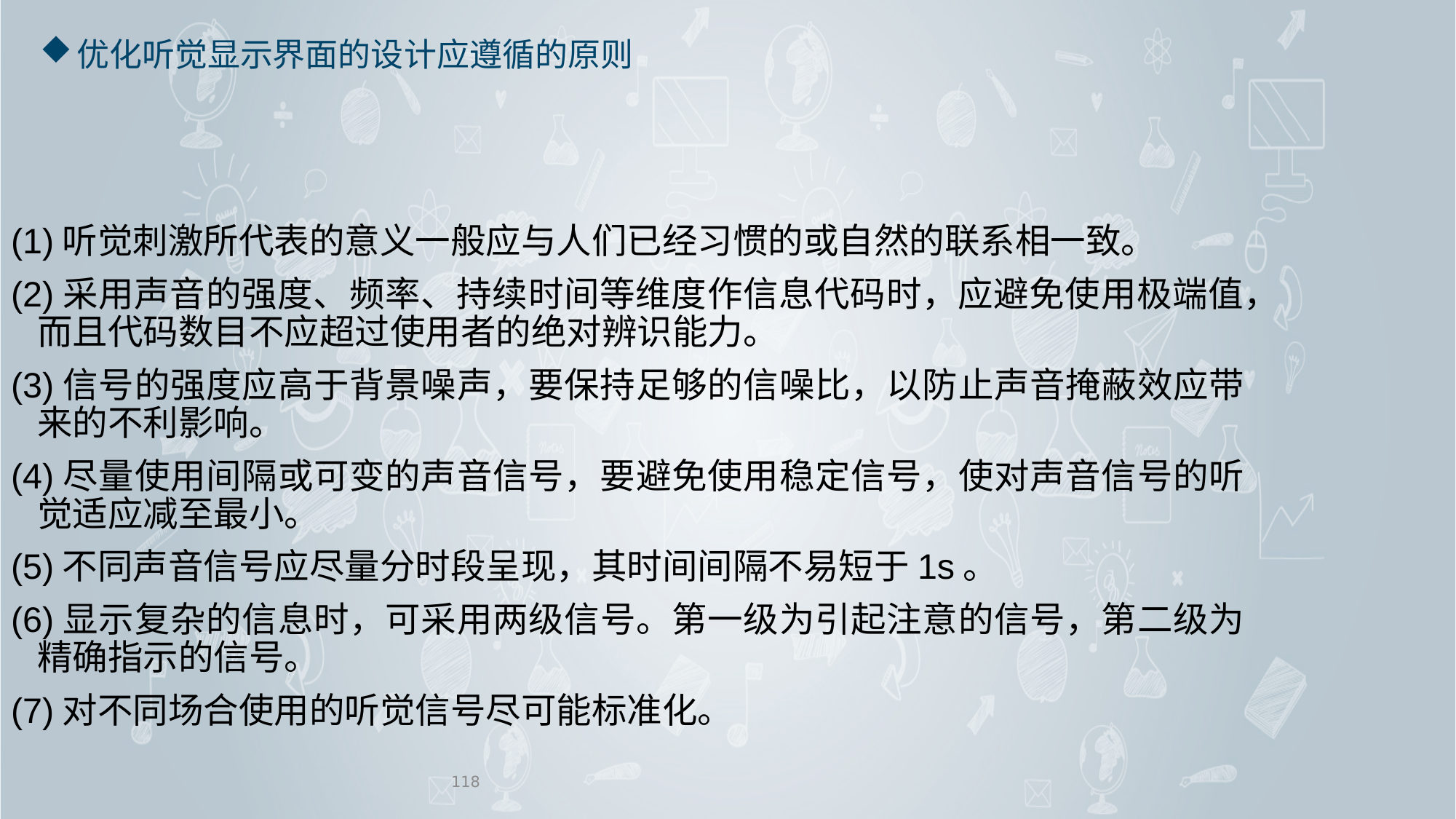

# 优化听觉显示界面的设计应遵循的原则
(1)听觉刺激所代表的意义一般应与人们已经习惯的或自然的联系相一致。
(2)采用声音的强度、频率、持续时间等维度作信息代码时，应避免使用极端值，而且代码数目不应超过使用者的绝对辨识能力。
(3)信号的强度应高于背景噪声，要保持足够的信噪比，以防止声音掩蔽效应带来的不利影响。
(4)尽量使用间隔或可变的声音信号，要避免使用稳定信号，使对声音信号的听觉适应减至最小。
(5)不同声音信号应尽量分时段呈现，其时间间隔不易短于1s。
(6)显示复杂的信息时，可采用两级信号。第一级为引起注意的信号，第二级为精确指示的信号。
(7)对不同场合使用的听觉信号尽可能标准化。
118